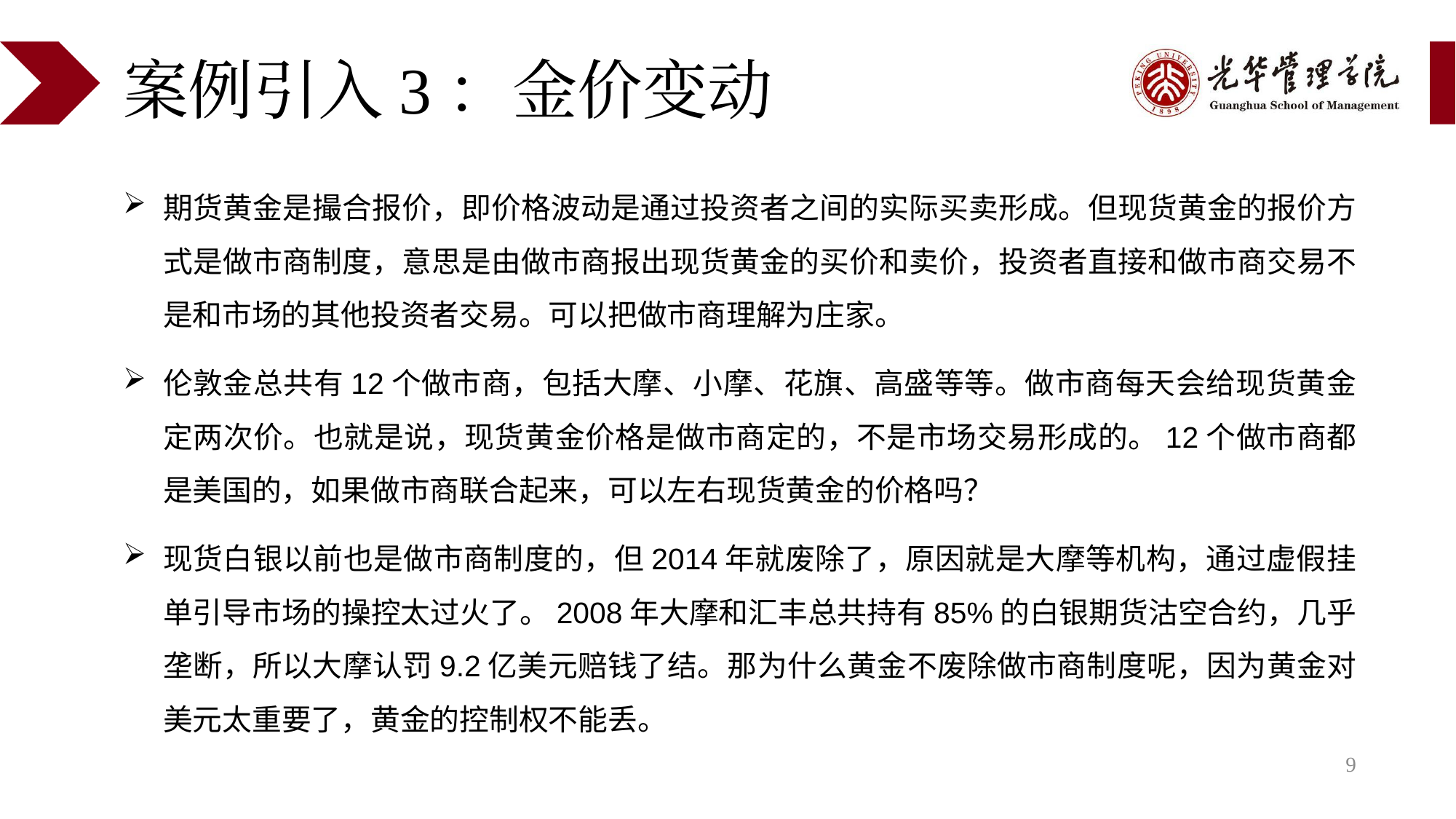

# 案例引入3：金价变动
期货黄金是撮合报价，即价格波动是通过投资者之间的实际买卖形成。但现货黄金的报价方式是做市商制度，意思是由做市商报出现货黄金的买价和卖价，投资者直接和做市商交易不是和市场的其他投资者交易。可以把做市商理解为庄家。
伦敦金总共有12个做市商，包括大摩、小摩、花旗、高盛等等。做市商每天会给现货黄金定两次价。也就是说，现货黄金价格是做市商定的，不是市场交易形成的。12个做市商都是美国的，如果做市商联合起来，可以左右现货黄金的价格吗？
现货白银以前也是做市商制度的，但2014年就废除了，原因就是大摩等机构，通过虚假挂单引导市场的操控太过火了。2008年大摩和汇丰总共持有85%的白银期货沽空合约，几乎垄断，所以大摩认罚9.2亿美元赔钱了结。那为什么黄金不废除做市商制度呢，因为黄金对美元太重要了，黄金的控制权不能丢。
9